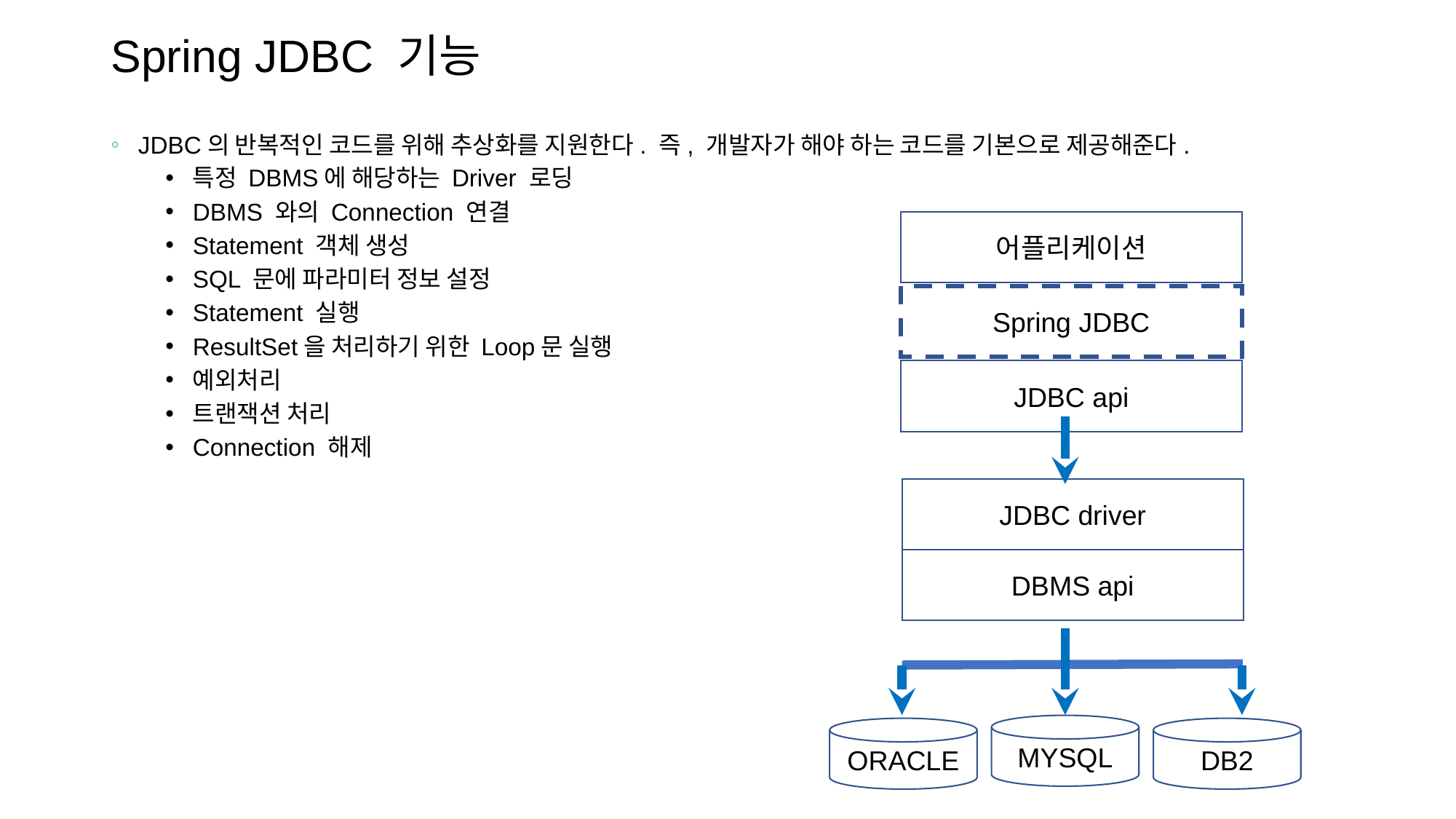

# Spring JDBC 기능
JDBC의 반복적인 코드를 위해 추상화를 지원한다. 즉, 개발자가 해야 하는 코드를 기본으로 제공해준다.
특정 DBMS에 해당하는 Driver 로딩
DBMS 와의 Connection 연결
Statement 객체 생성
SQL 문에 파라미터 정보 설정
Statement 실행
ResultSet을 처리하기 위한 Loop문 실행
예외처리
트랜잭션 처리
Connection 해제
어플리케이션
Spring JDBC
JDBC api
JDBC driver
DBMS api
MYSQL
ORACLE
DB2